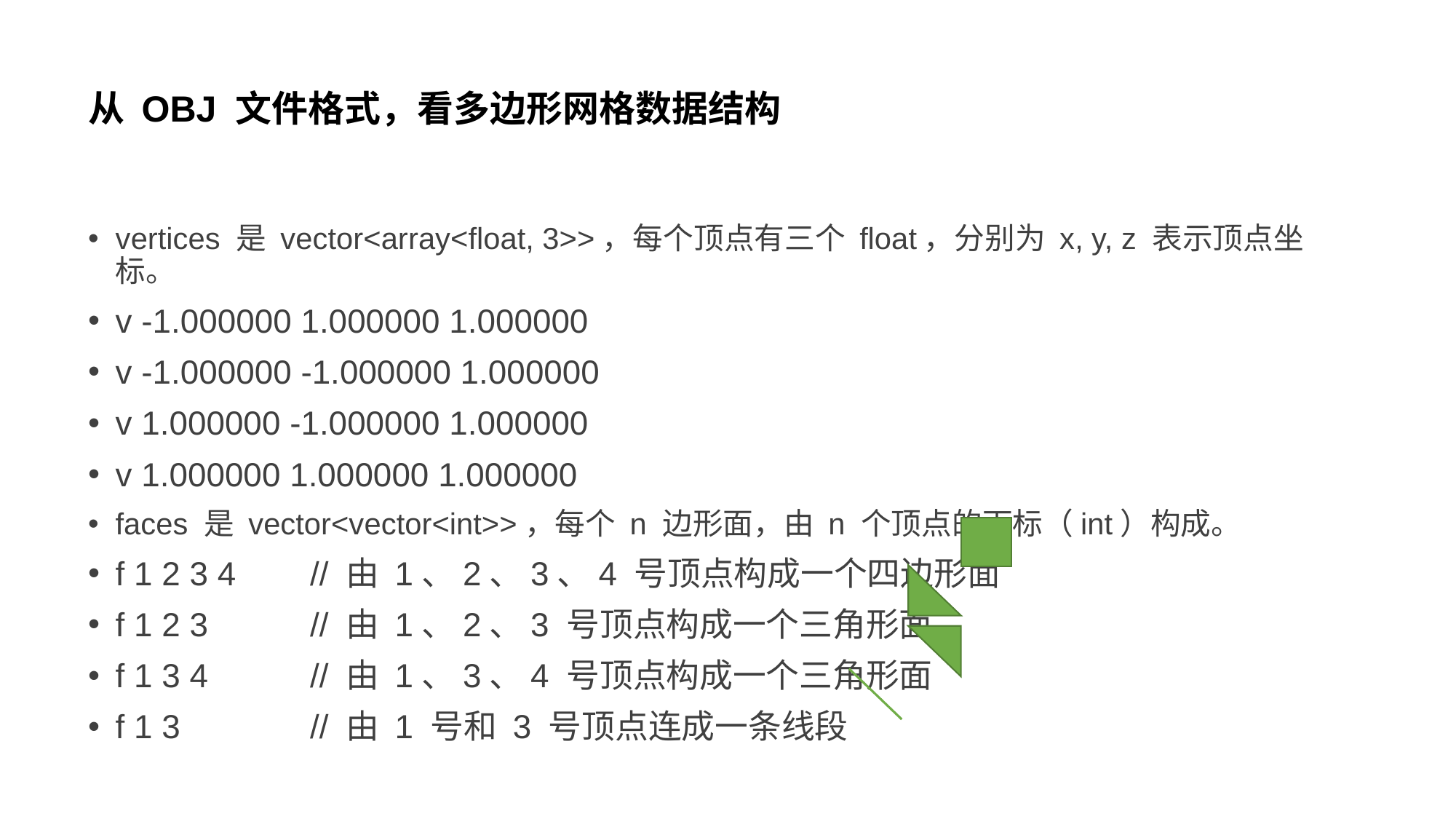

# 从 OBJ 文件格式，看多边形网格数据结构
vertices 是 vector<array<float, 3>>，每个顶点有三个 float，分别为 x, y, z 表示顶点坐标。
v -1.000000 1.000000 1.000000
v -1.000000 -1.000000 1.000000
v 1.000000 -1.000000 1.000000
v 1.000000 1.000000 1.000000
faces 是 vector<vector<int>>，每个 n 边形面，由 n 个顶点的下标（int）构成。
f 1 2 3 4        // 由 1、2、3、4 号顶点构成一个四边形面
f 1 2 3           // 由 1、2、3 号顶点构成一个三角形面
f 1 3 4           // 由 1、3、4 号顶点构成一个三角形面
f 1 3              // 由 1 号和 3 号顶点连成一条线段